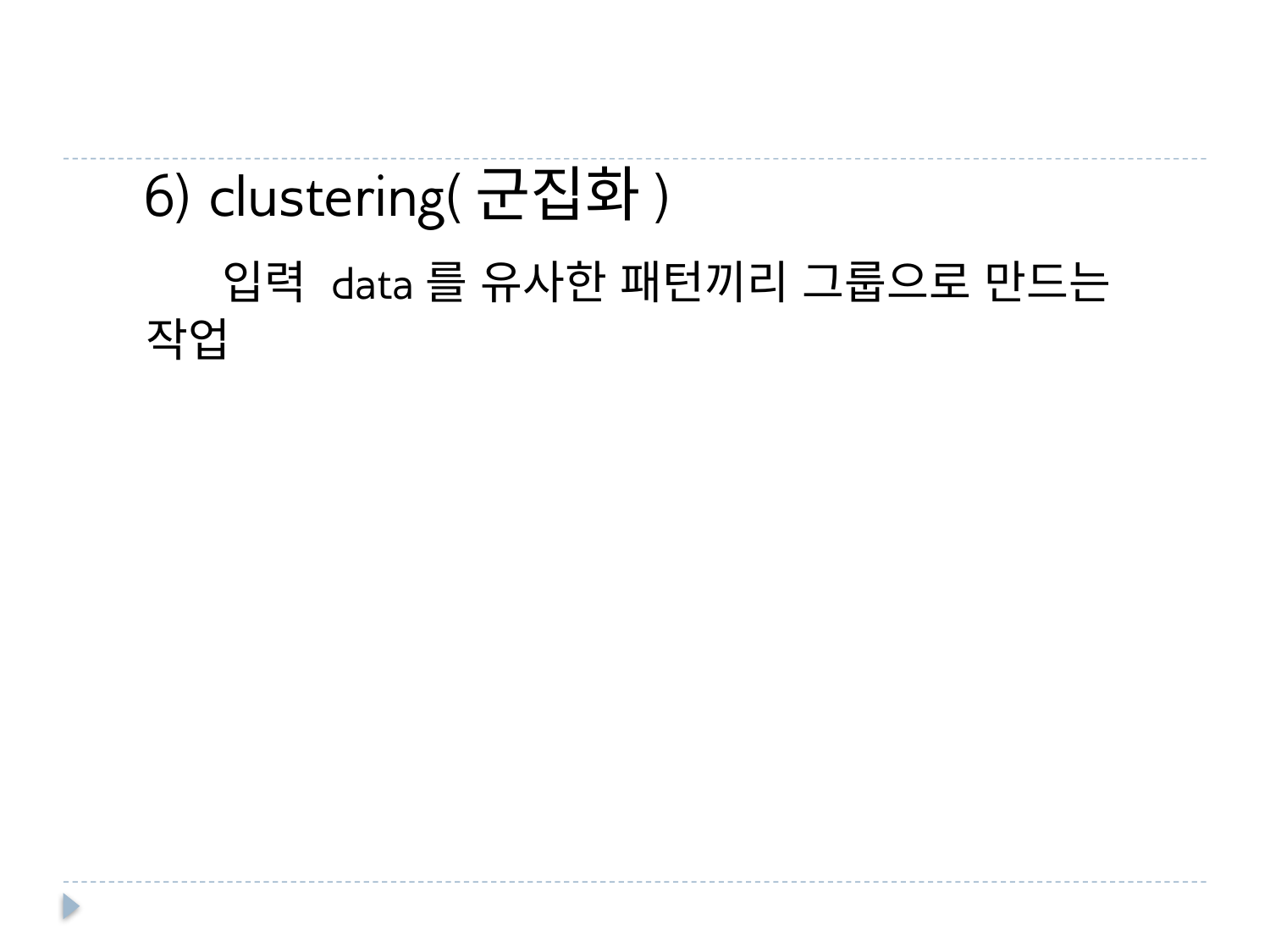

6) clustering(군집화)
      입력 data를 유사한 패턴끼리 그룹으로 만드는 작업